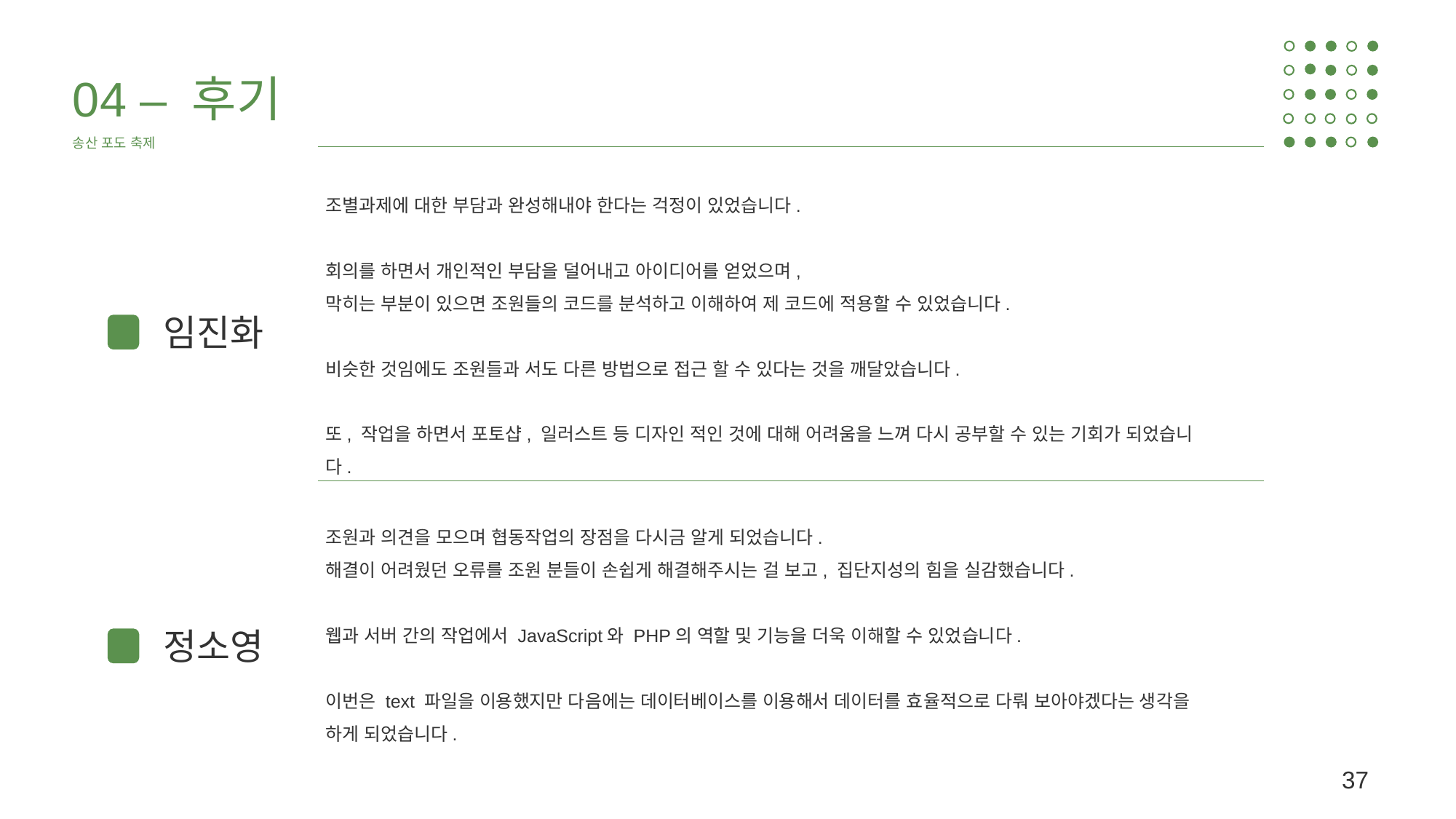

04 – 후기
송산 포도 축제

조별과제에 대한 부담과 완성해내야 한다는 걱정이 있었습니다.

회의를 하면서 개인적인 부담을 덜어내고 아이디어를 얻었으며,
막히는 부분이 있으면 조원들의 코드를 분석하고 이해하여 제 코드에 적용할 수 있었습니다.

비슷한 것임에도 조원들과 서도 다른 방법으로 접근 할 수 있다는 것을 깨달았습니다.

또, 작업을 하면서 포토샵, 일러스트 등 디자인 적인 것에 대해 어려움을 느껴 다시 공부할 수 있는 기회가 되었습니다.
임진화

조원과 의견을 모으며 협동작업의 장점을 다시금 알게 되었습니다.
해결이 어려웠던 오류를 조원 분들이 손쉽게 해결해주시는 걸 보고, 집단지성의 힘을 실감했습니다.

웹과 서버 간의 작업에서 JavaScript와 PHP의 역할 및 기능을 더욱 이해할 수 있었습니다.

이번은 text 파일을 이용했지만 다음에는 데이터베이스를 이용해서 데이터를 효율적으로 다뤄 보아야겠다는 생각을 하게 되었습니다.
정소영

37